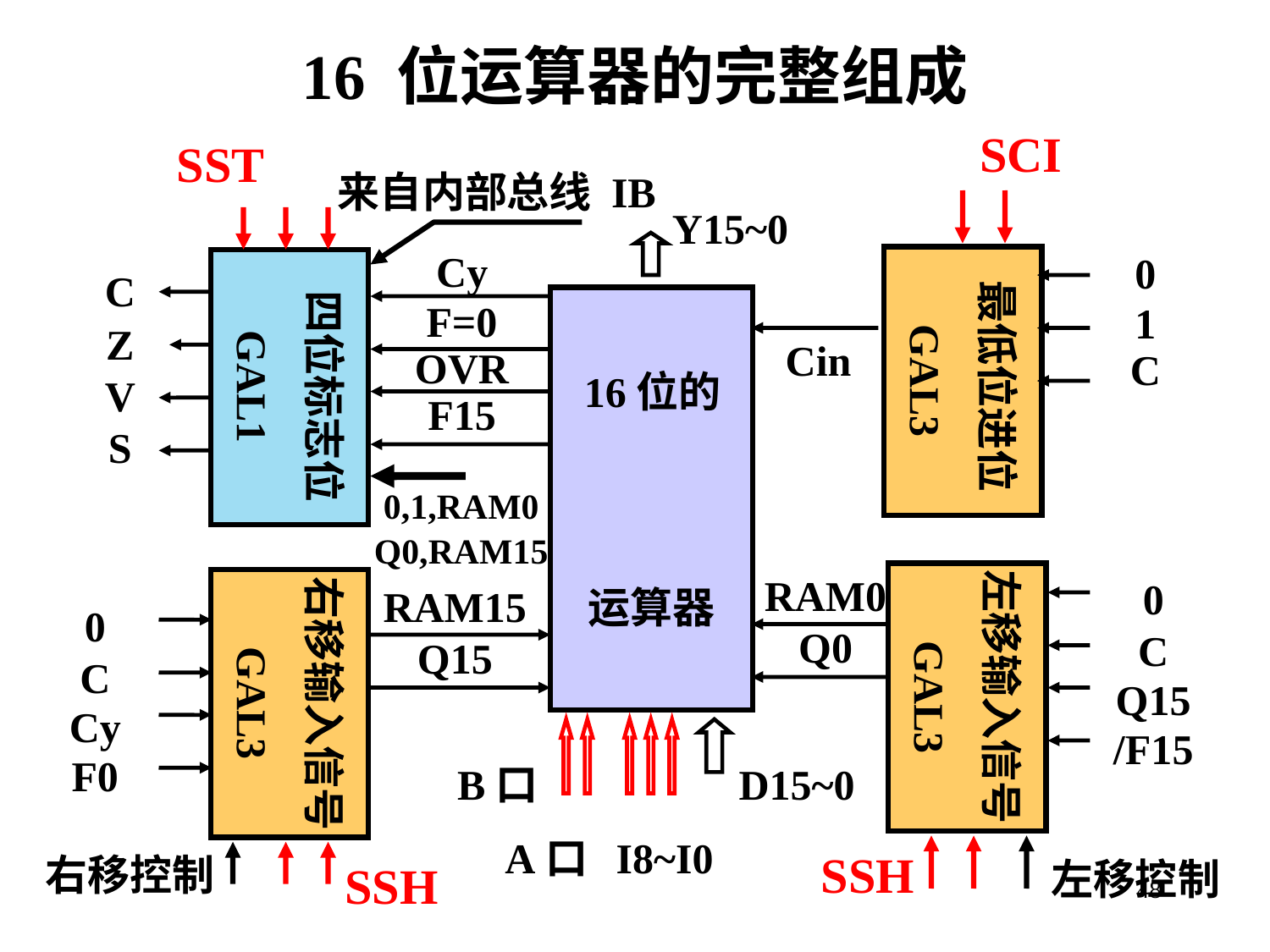

# 16 位运算器的完整组成
SCI
        SST
来自内部总线 IB

Y15~0

Cy
F=0
OVR
F15

0
1
C
  最低位进位
GAL3
 四位标志位
GAL1
C
Z
V
S

  16位的

运算器

Cin

0,1,RAM0
Q0,RAM15

0
C
Q15
/F15
RAM0
Q0
左移输入信号
GAL3
右移输入信号
GAL3
RAM15
Q15
0
C
Cy
F0

B口
D15~0

A口
I8~I0

SSH
右移控制

左移控制
SSH
48